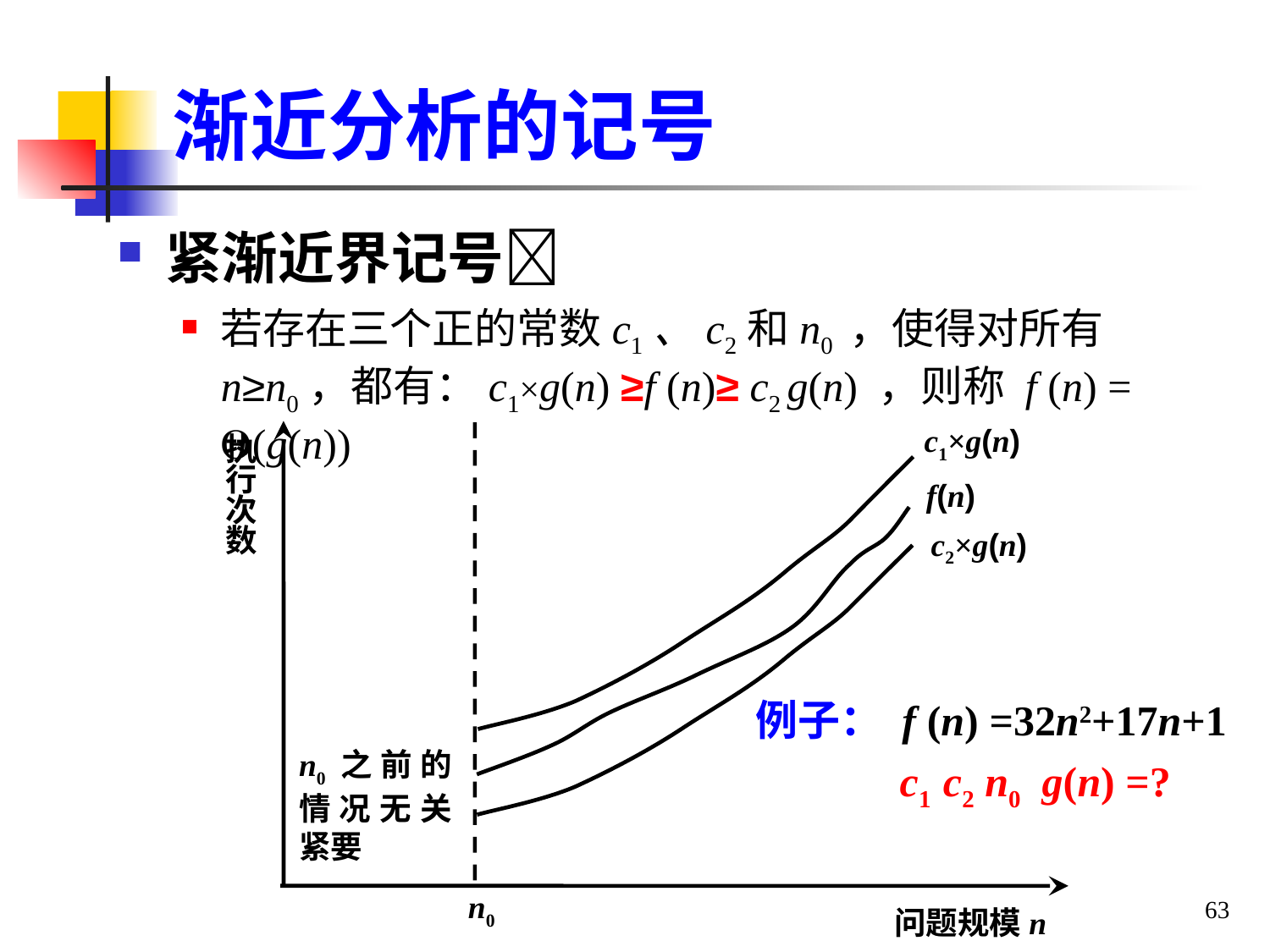

# 渐近分析的记号
紧渐近界记号Θ
若存在三个正的常数c1、c2和n0 ，使得对所有n≥n0，都有：c1×g(n) ≥f (n)≥ c2 g(n) ，则称 f (n) = Θ(g(n))

c1×g(n)

执行次数

f(n)

c2×g(n)

n0之前的情况无关紧要

n0
问题规模n
例子： f (n) =32n2+17n+1
c1  c2 n0  g(n) =?
63